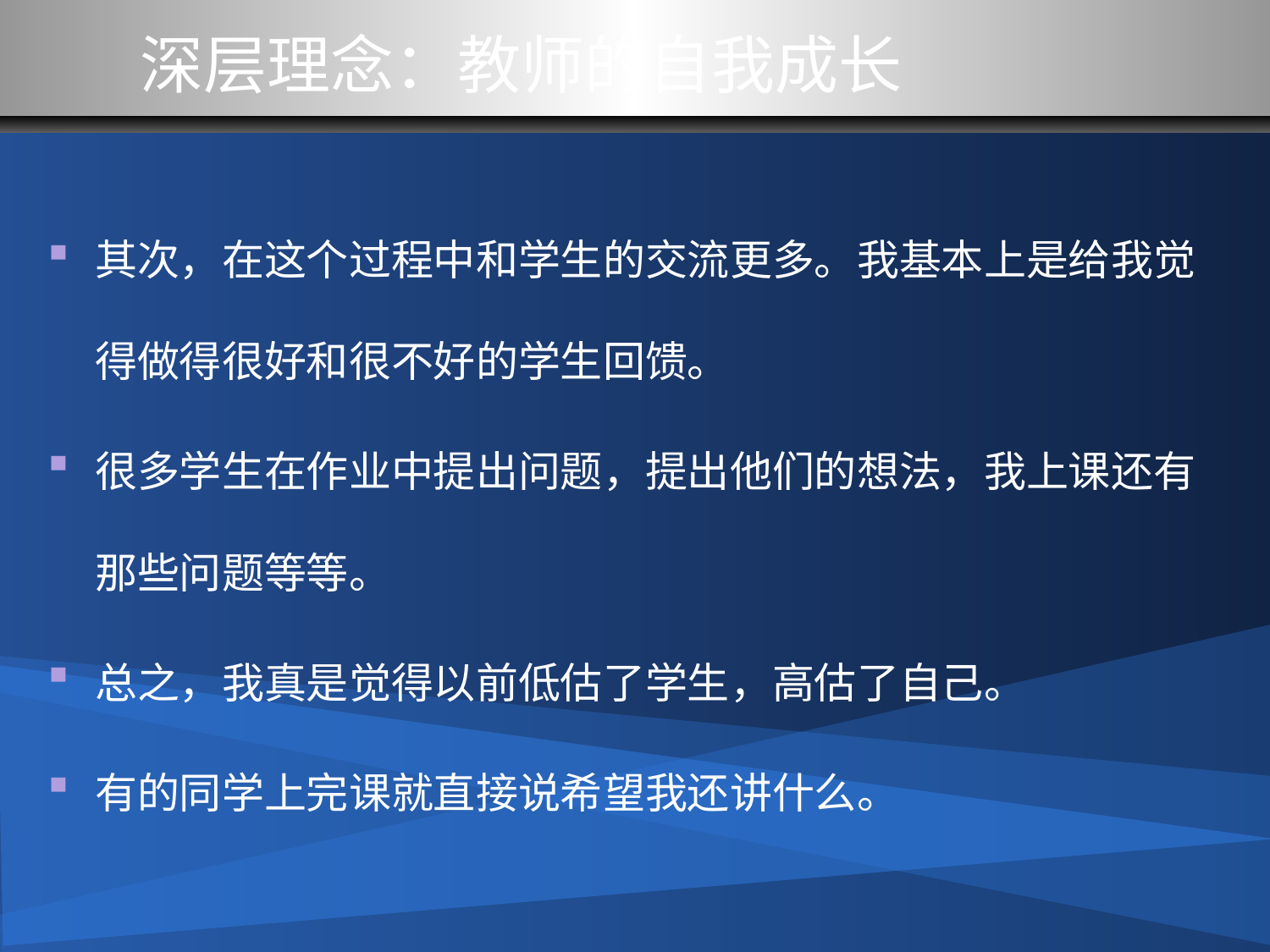

深层理念：教师的自我成长
其次，在这个过程中和学生的交流更多。我基本上是给我觉得做得很好和很不好的学生回馈。
很多学生在作业中提出问题，提出他们的想法，我上课还有那些问题等等。
总之，我真是觉得以前低估了学生，高估了自己。
有的同学上完课就直接说希望我还讲什么。